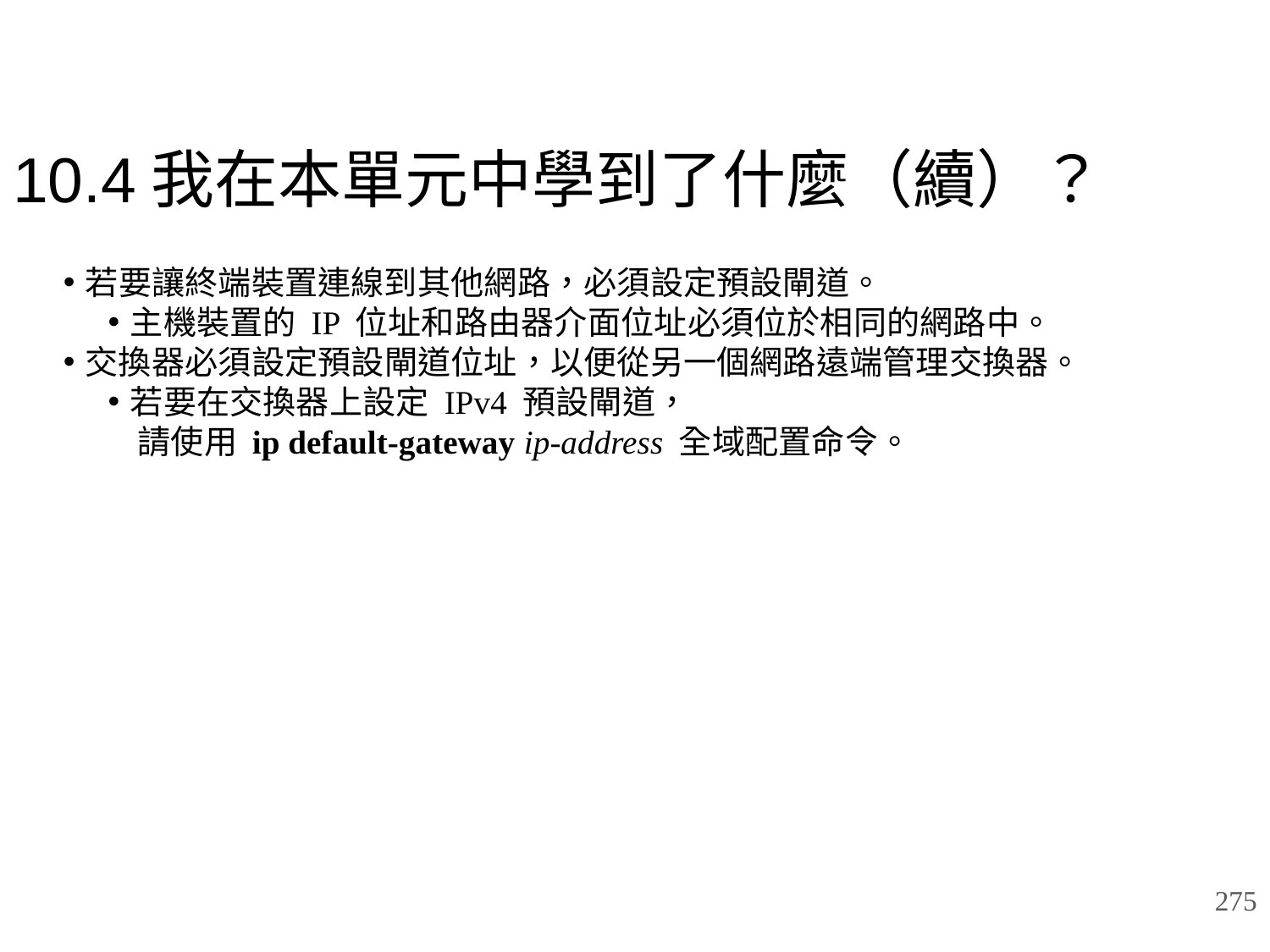

# 10.4我在本單元中學到了什麼（續）？
若要讓終端裝置連線到其他網路，必須設定預設閘道。
主機裝置的 IP 位址和路由器介面位址必須位於相同的網路中。
交換器必須設定預設閘道位址，以便從另一個網路遠端管理交換器。
若要在交換器上設定 IPv4 預設閘道，
   請使用 ip default-gateway ip-address 全域配置命令。

275